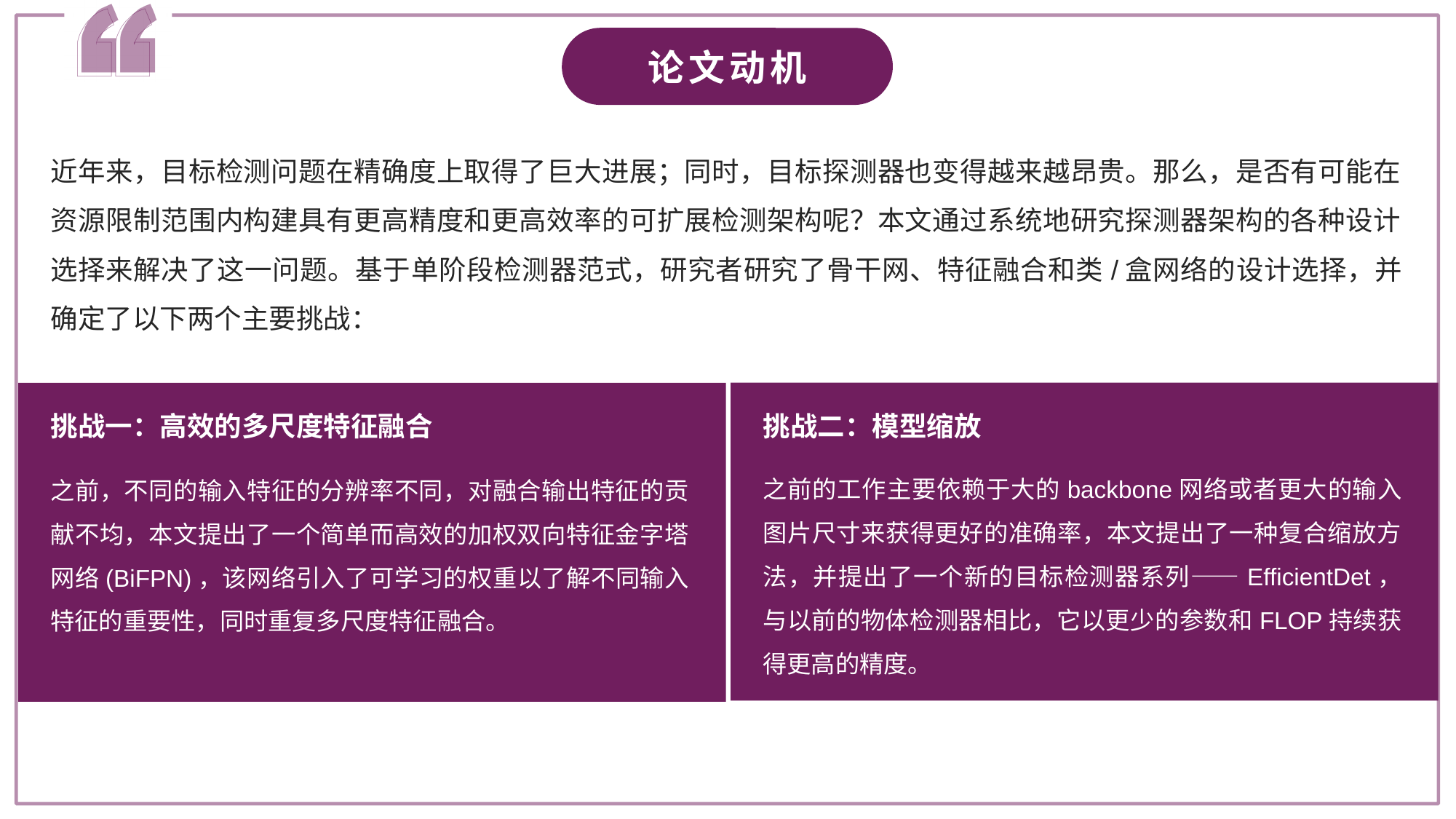

论文动机
近年来，目标检测问题在精确度上取得了巨大进展；同时，目标探测器也变得越来越昂贵。那么，是否有可能在资源限制范围内构建具有更高精度和更高效率的可扩展检测架构呢？本文通过系统地研究探测器架构的各种设计选择来解决了这一问题。基于单阶段检测器范式，研究者研究了骨干网、特征融合和类/盒网络的设计选择，并确定了以下两个主要挑战：

挑战一：高效的多尺度特征融合
之前，不同的输入特征的分辨率不同，对融合输出特征的贡献不均，本文提出了一个简单而高效的加权双向特征金字塔网络(BiFPN)，该网络引入了可学习的权重以了解不同输入特征的重要性，同时重复多尺度特征融合。
挑战二：模型缩放
之前的工作主要依赖于大的backbone网络或者更大的输入图片尺寸来获得更好的准确率，本文提出了一种复合缩放方法，并提出了一个新的目标检测器系列——EfficientDet，与以前的物体检测器相比，它以更少的参数和FLOP持续获得更高的精度。